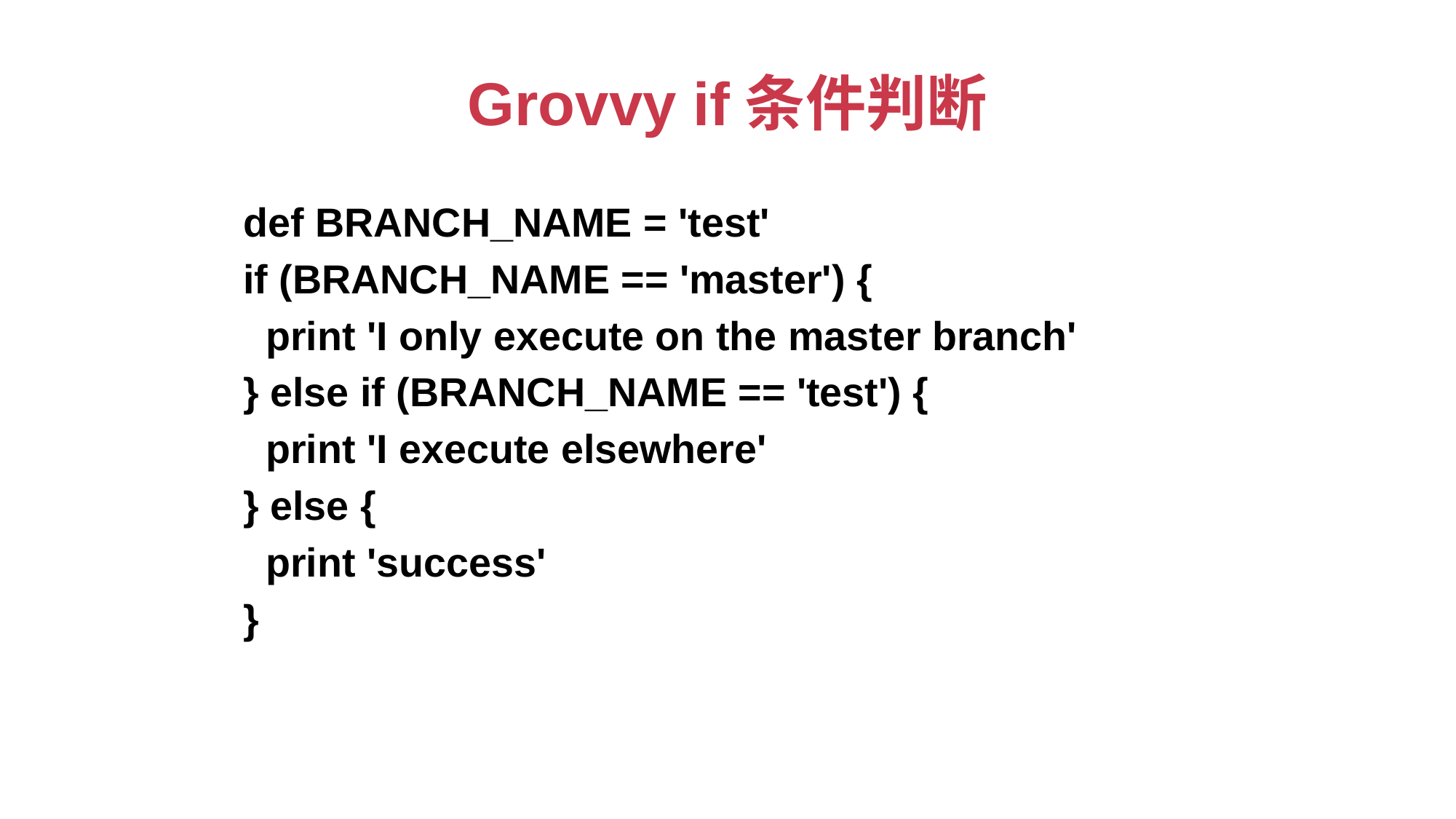

# Grovvy if条件判断
def BRANCH_NAME = 'test'
if (BRANCH_NAME == 'master') {
  print 'I only execute on the master branch'
} else if (BRANCH_NAME == 'test') {
  print 'I execute elsewhere'
} else {
  print 'success'
}